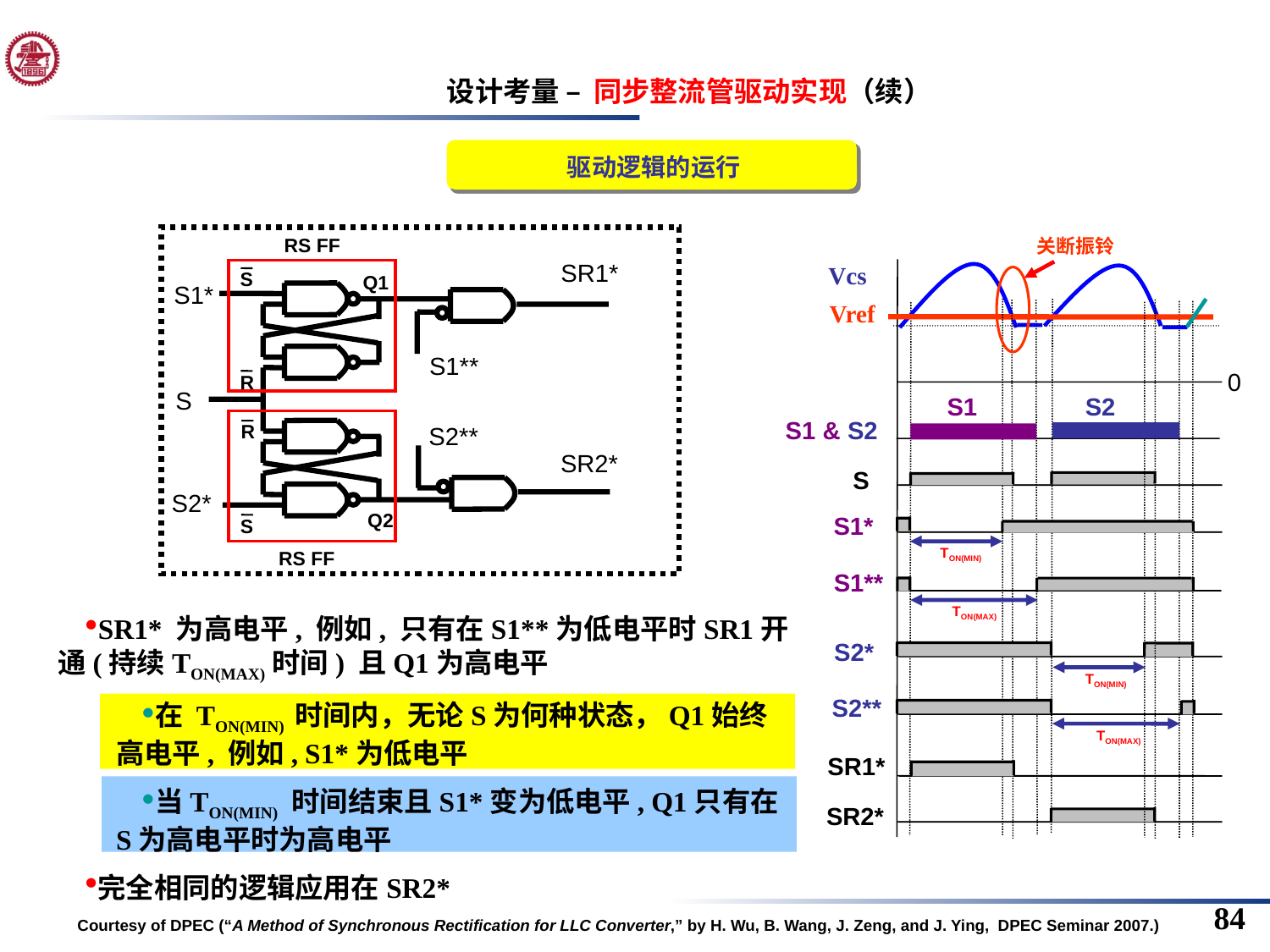

设计考量 –  同步整流管驱动实现（续）

驱动逻辑的运行

RS FF
SR1*

S

Q1
S1*

S1**

R

S

R

S2**

SR2*

S2*

Q2

S

RS FF
关断振铃
Vcs

Vref

0

S1
S2
S1 & S2

S

S1*

TON(MIN)

S1**

TON(MAX)

 S2*

TON(MIN)

 S2**

TON(MAX)

SR1*

SR2*

SR1* 为高电平, 例如, 只有在S1**为低电平时SR1开通(持续TON(MAX)时间) 且Q1为高电平
在 TON(MIN) 时间内，无论S为何种状态，Q1始终高电平, 例如, S1*为低电平
当TON(MIN) 时间结束且S1*变为低电平, Q1只有在S为高电平时为高电平
完全相同的逻辑应用在SR2*

Courtesy of DPEC (“A Method of Synchronous Rectification for LLC Converter,” by H. Wu, B. Wang, J. Zeng, and J. Ying,  DPEC Seminar 2007.)